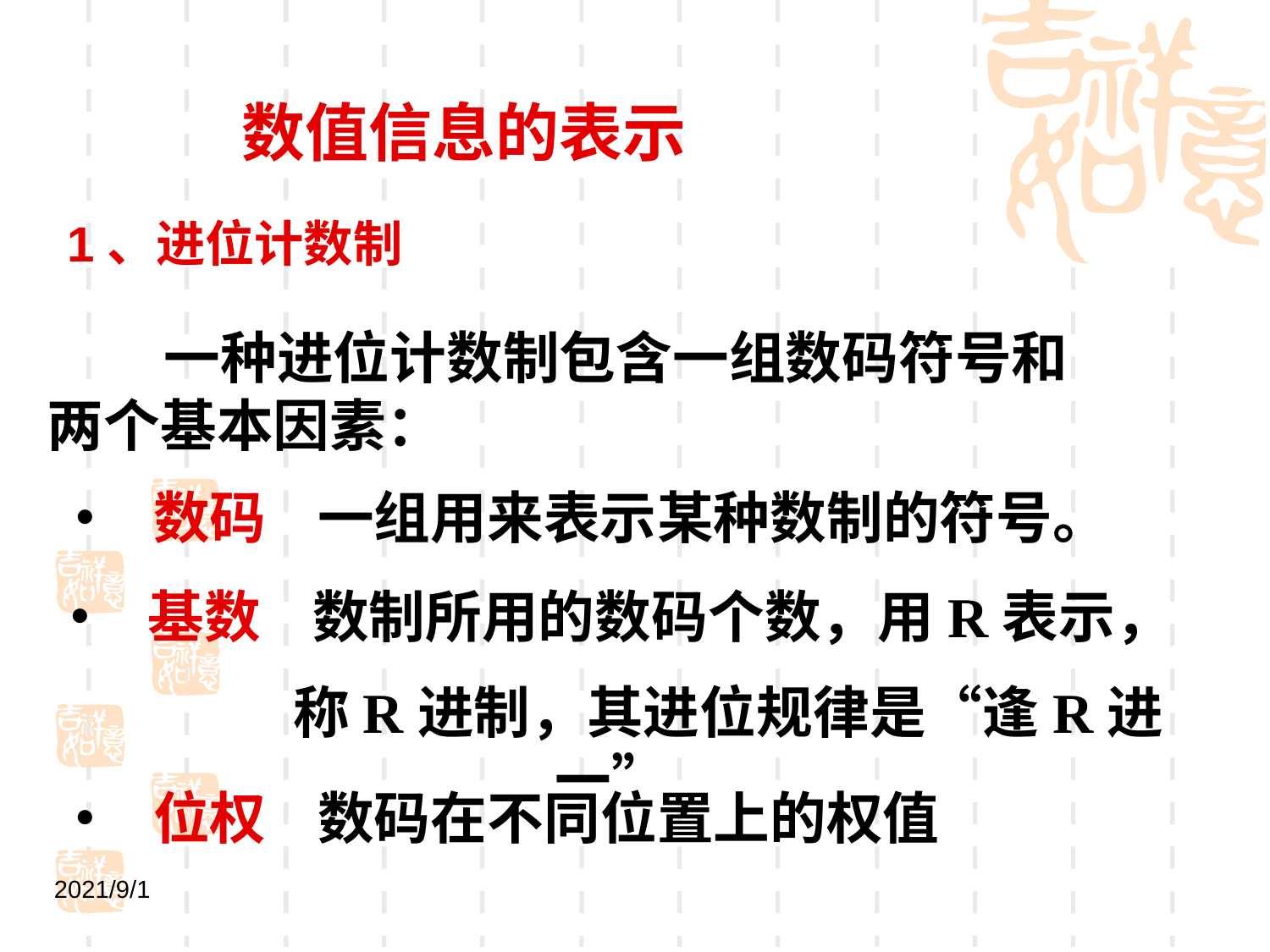

数值信息的表示
1、进位计数制
        一种进位计数制包含一组数码符号和两个基本因素：
•  数码    一组用来表示某种数制的符号。
•  基数    数制所用的数码个数，用R表示，
                 称R进制，其进位规律是“逢R进一”
•  位权    数码在不同位置上的权值
2021/9/1